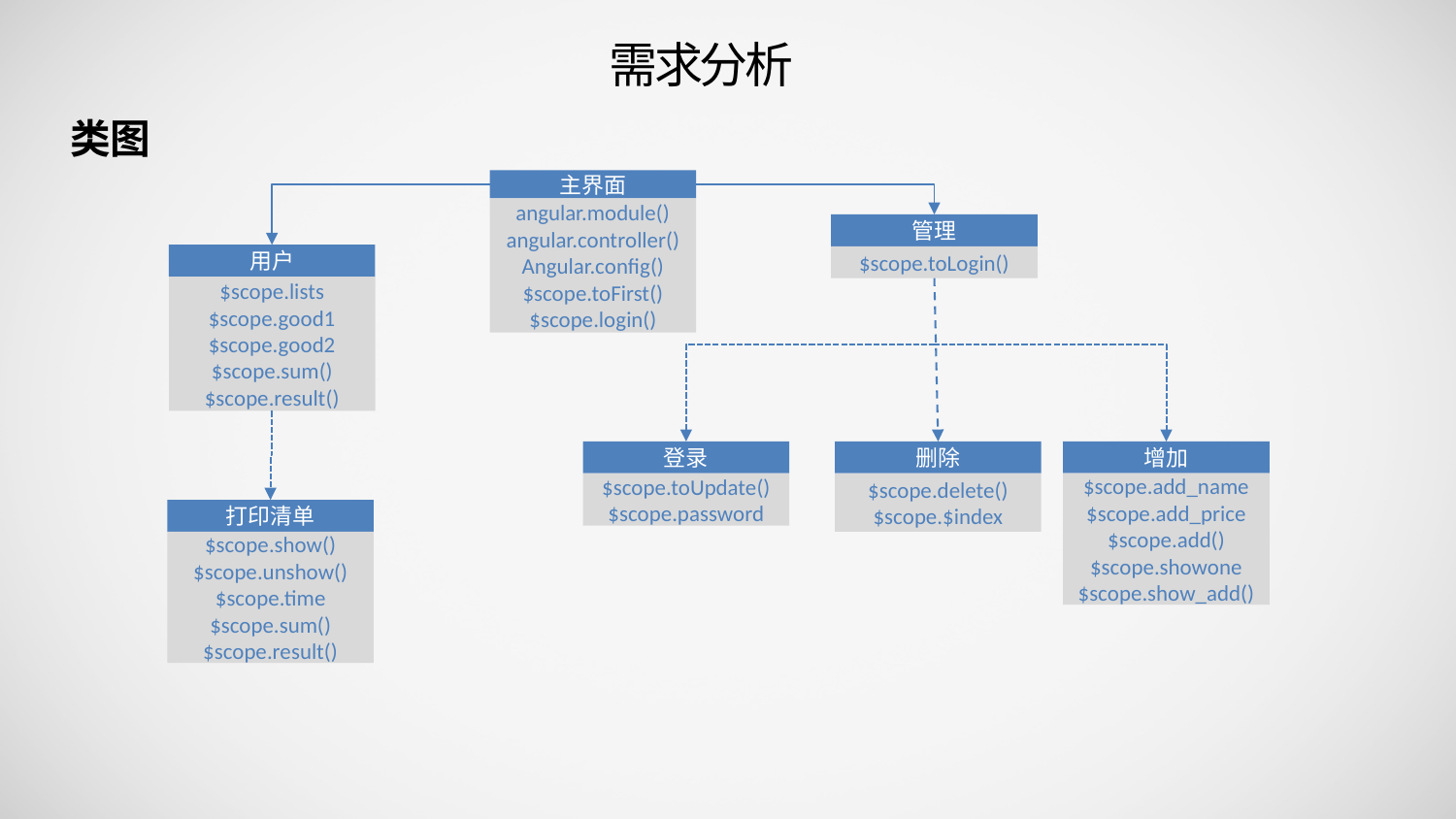

需求分析
类图
主界面
angular.module()
angular.controller()
Angular.config()
$scope.toFirst()
$scope.login()
管理

$scope.toLogin()

用户
$scope.lists
$scope.good1
$scope.good2
$scope.sum()
$scope.result()
登录
$scope.toUpdate()
$scope.password
删除
$scope.delete()
$scope.$index
增加
$scope.add_name
$scope.add_price
$scope.add()
$scope.showone
$scope.show_add()
打印清单
$scope.show()
$scope.unshow()
$scope.time
$scope.sum()
$scope.result()